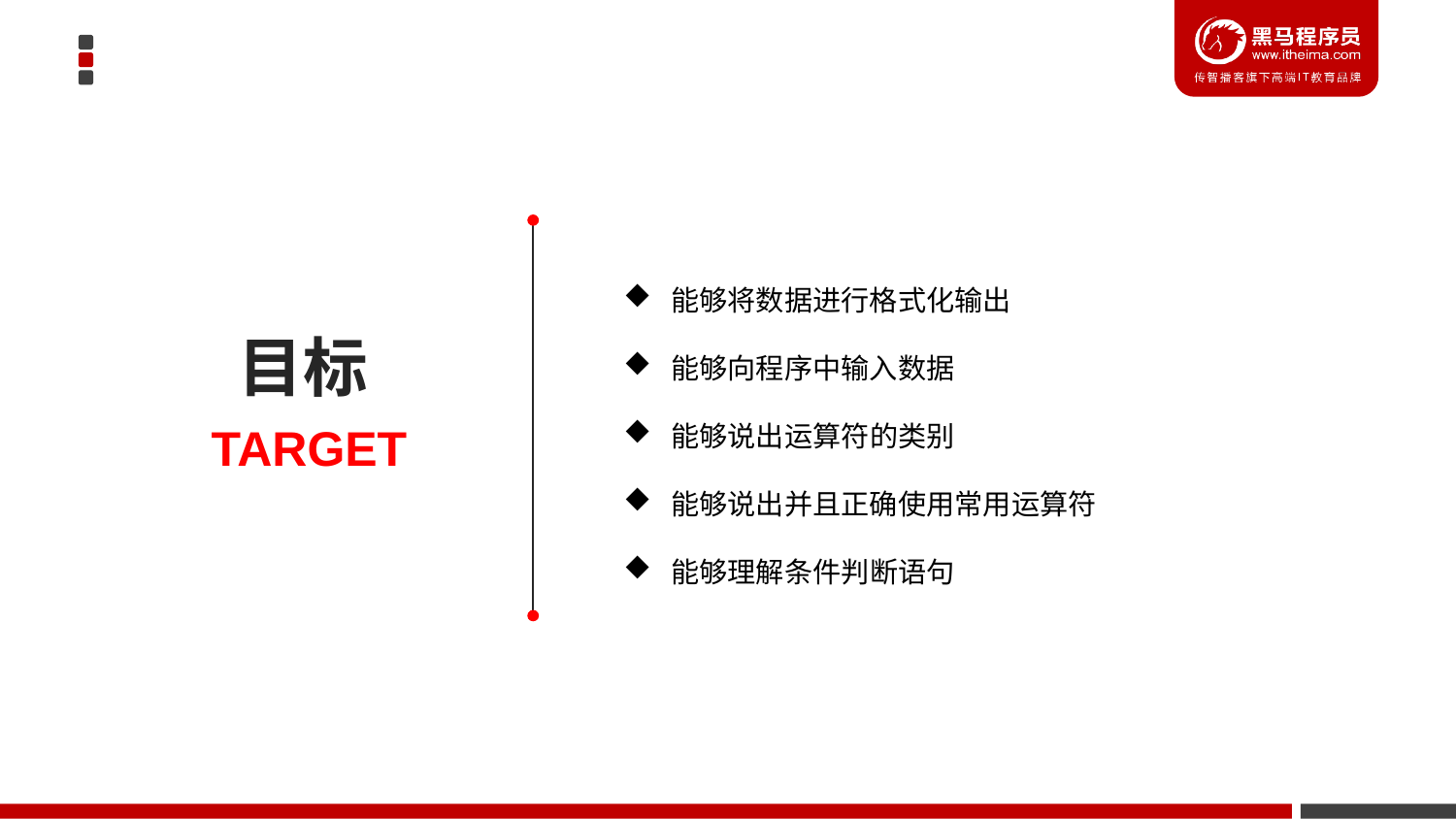

能够将数据进行格式化输出
 能够向程序中输入数据
 能够说出运算符的类别
 能够说出并且正确使用常用运算符
 能够理解条件判断语句
目标
TARGET